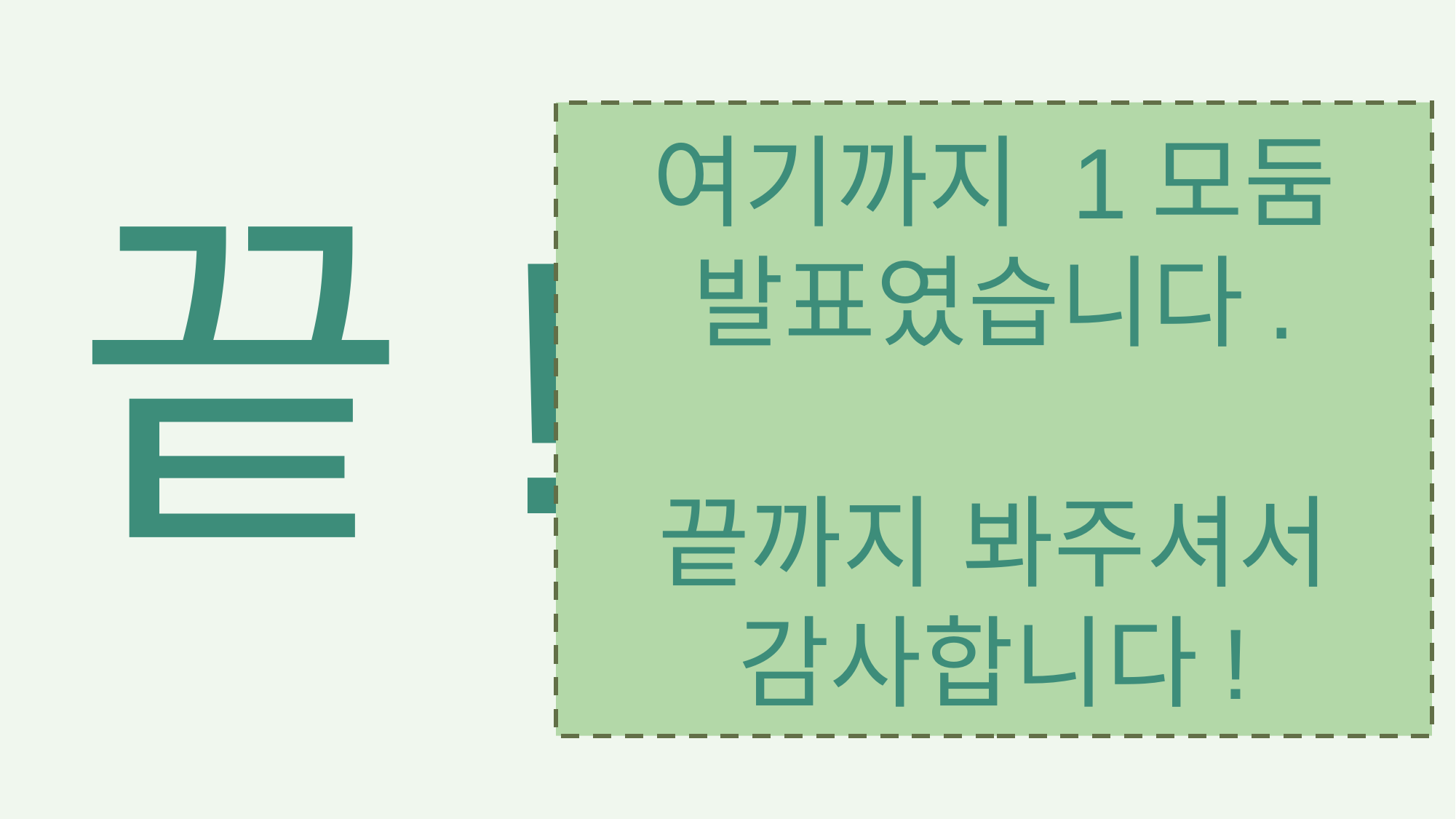

여기까지 1모둠
발표였습니다.

끝까지 봐주셔서
감사합니다!
끝!